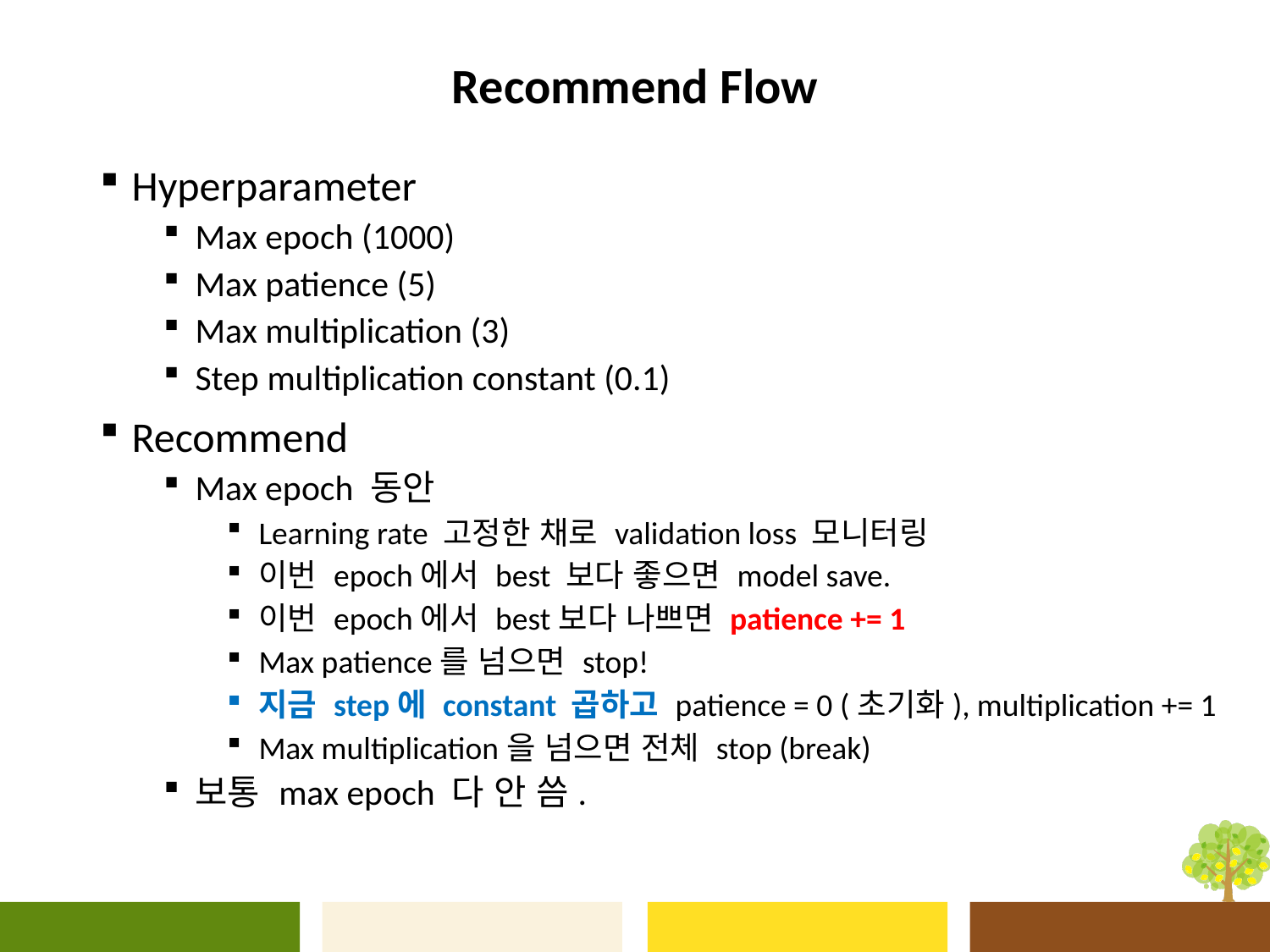

# Recommend Flow
Hyperparameter
Max epoch (1000)
Max patience (5)
Max multiplication (3)
Step multiplication constant (0.1)
Recommend
Max epoch 동안
Learning rate 고정한 채로 validation loss 모니터링
이번 epoch에서 best 보다 좋으면 model save.
이번 epoch에서 best보다 나쁘면 patience += 1
Max patience를 넘으면 stop!
지금 step에 constant 곱하고 patience = 0 (초기화), multiplication += 1
Max multiplication을 넘으면 전체 stop (break)
보통 max epoch 다 안 씀.